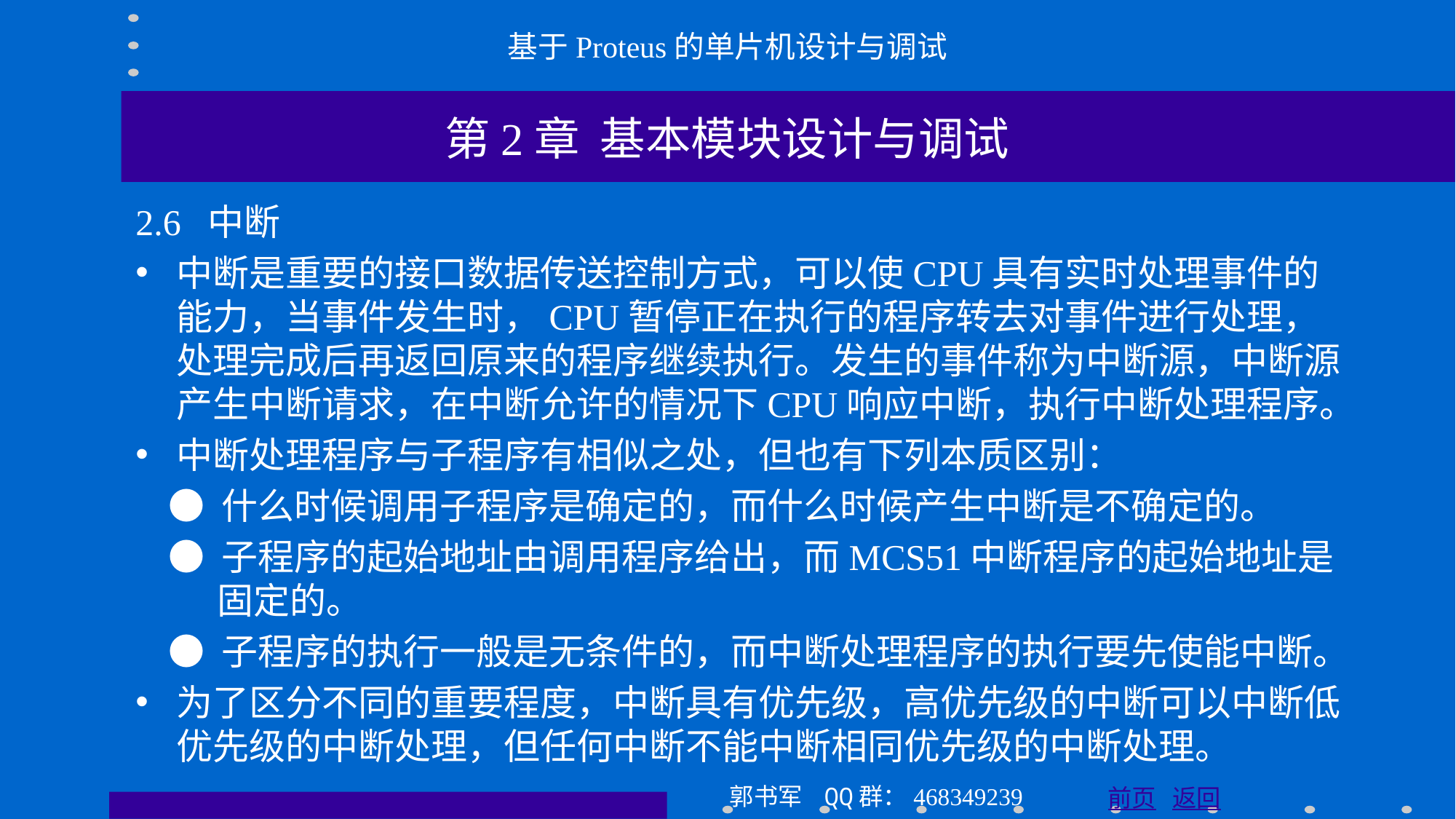

基于Proteus的单片机设计与调试
第2章  基本模块设计与调试
2.6  中断
中断是重要的接口数据传送控制方式，可以使CPU具有实时处理事件的能力，当事件发生时，CPU暂停正在执行的程序转去对事件进行处理，处理完成后再返回原来的程序继续执行。发生的事件称为中断源，中断源产生中断请求，在中断允许的情况下CPU响应中断，执行中断处理程序。
中断处理程序与子程序有相似之处，但也有下列本质区别：
    ● 什么时候调用子程序是确定的，而什么时候产生中断是不确定的。
    ● 子程序的起始地址由调用程序给出，而MCS51中断程序的起始地址是固定的。
    ● 子程序的执行一般是无条件的，而中断处理程序的执行要先使能中断。
为了区分不同的重要程度，中断具有优先级，高优先级的中断可以中断低优先级的中断处理，但任何中断不能中断相同优先级的中断处理。

郭书军   QQ群：468349239
前页   返回